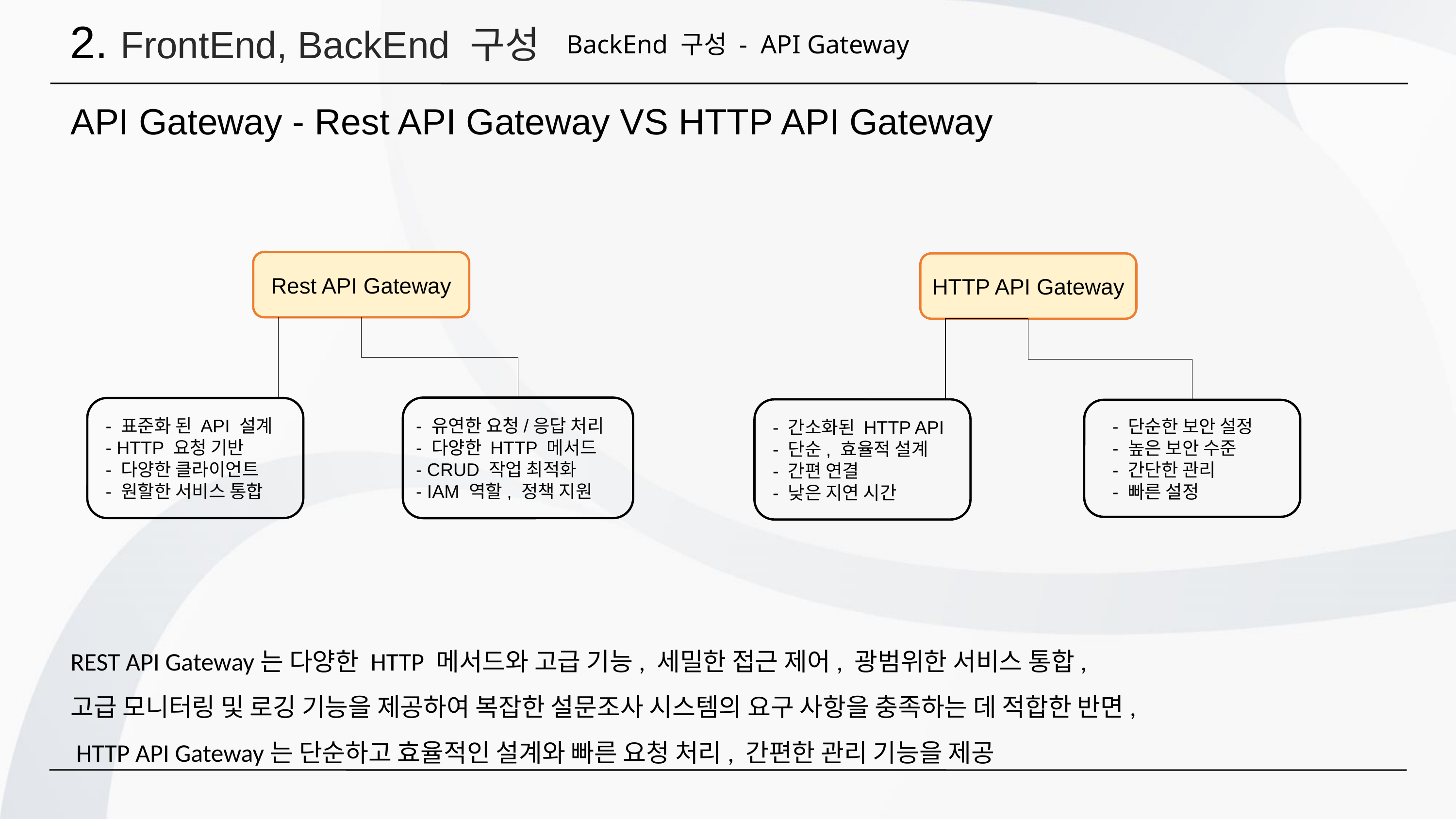

2. FrontEnd, BackEnd 구성
BackEnd 구성 -  API Gateway
API Gateway - Rest API Gateway VS HTTP API Gateway
Rest API Gateway
HTTP API Gateway
- 유연한 요청/응답 처리
- 다양한 HTTP 메서드
- CRUD 작업 최적화
- IAM 역할, 정책 지원
 - 표준화 된 API 설계
 - HTTP 요청 기반
 - 다양한 클라이언트
 - 원할한 서비스 통합
 - 간소화된 HTTP API
 - 단순, 효율적 설계
 - 간편 연결
 - 낮은 지연 시간
   - 단순한 보안 설정
   - 높은 보안 수준
   - 간단한 관리
   - 빠른 설정
REST API Gateway는 다양한 HTTP 메서드와 고급 기능, 세밀한 접근 제어, 광범위한 서비스 통합,
고급 모니터링 및 로깅 기능을 제공하여 복잡한 설문조사 시스템의 요구 사항을 충족하는 데 적합한 반면,
 HTTP API Gateway는 단순하고 효율적인 설계와 빠른 요청 처리, 간편한 관리 기능을 제공